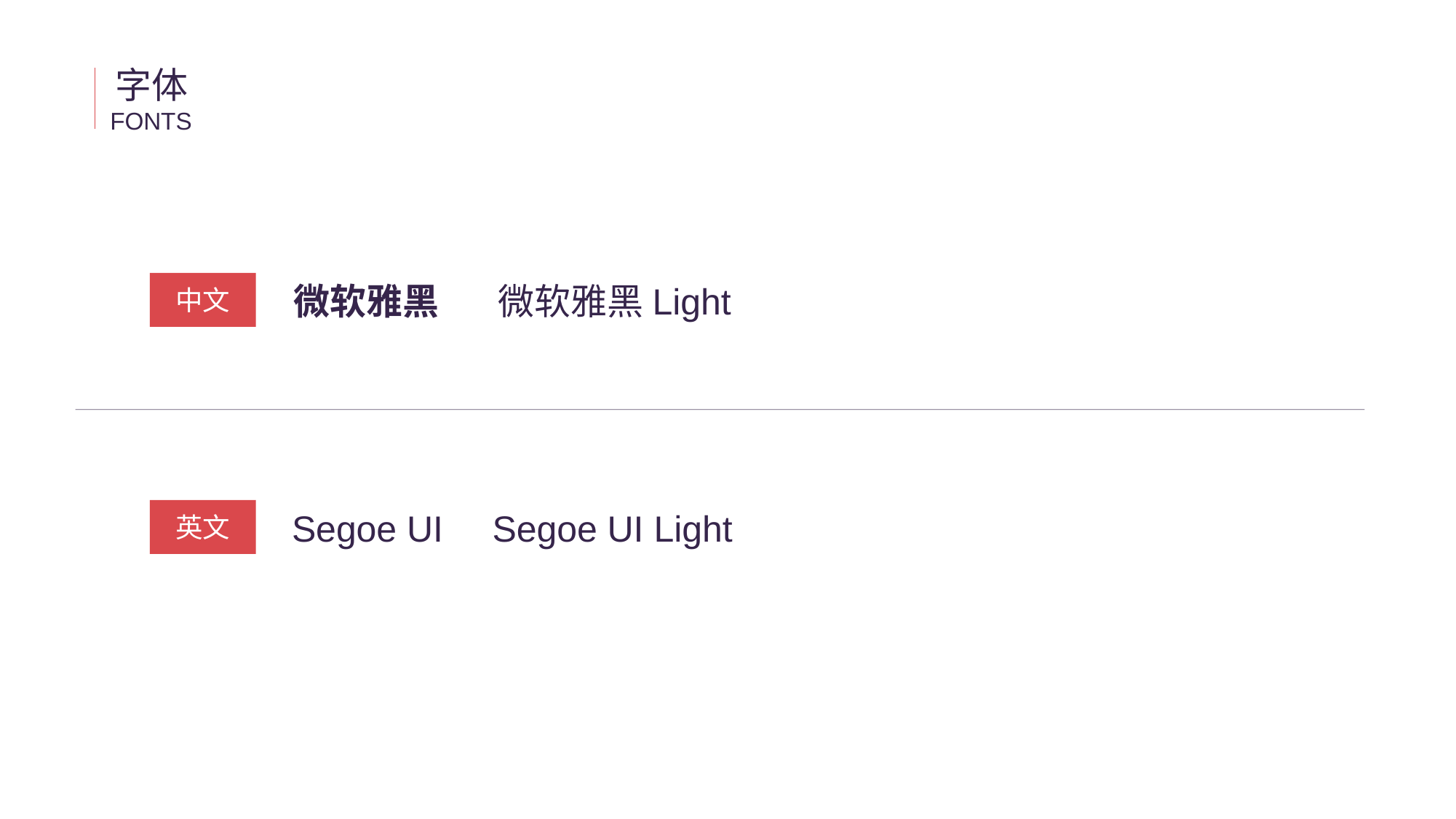

字体
FONTS
中文
微软雅黑
微软雅黑Light
英文
Segoe UI
Segoe UI Light